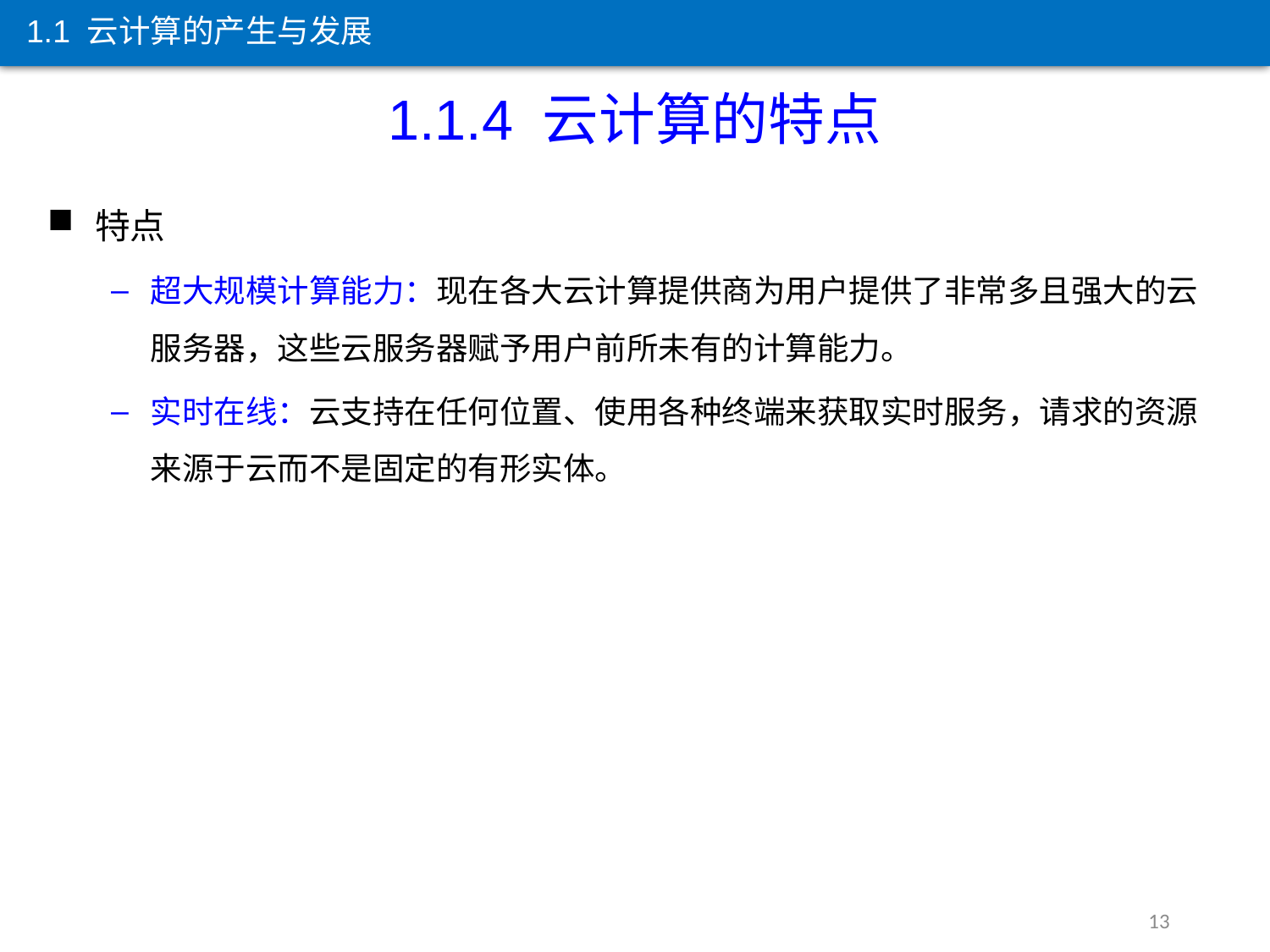

1.1 云计算的产生与发展
1.1.4 云计算的特点
特点
超大规模计算能力：现在各大云计算提供商为用户提供了非常多且强大的云服务器，这些云服务器赋予用户前所未有的计算能力。
实时在线：云支持在任何位置、使用各种终端来获取实时服务，请求的资源来源于云而不是固定的有形实体。

13